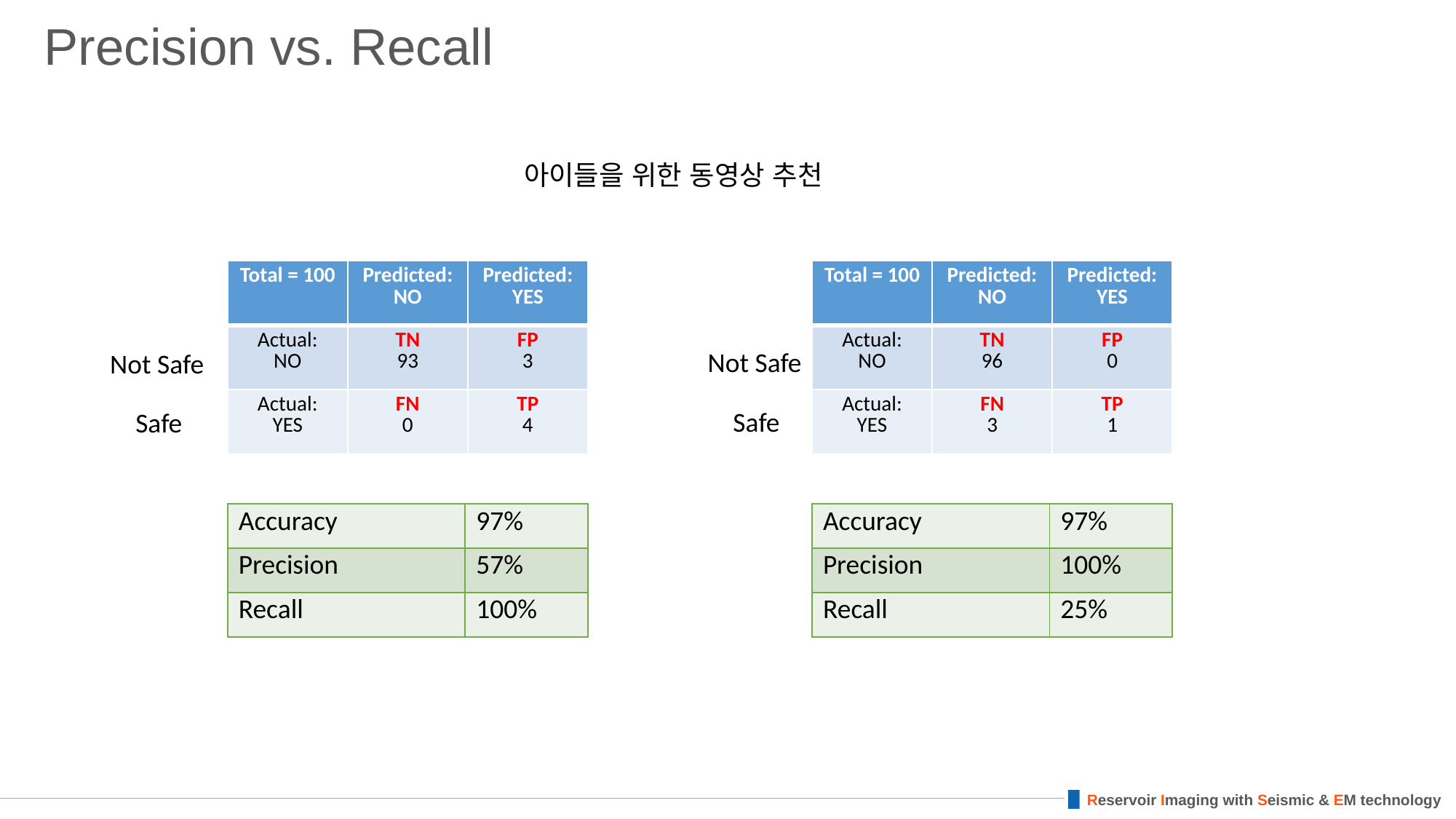

# Precision vs. Recall
아이들을 위한 동영상 추천
| Total = 100 | Predicted: NO | Predicted: YES |
| --- | --- | --- |
| Actual: NO | TN 93 | FP 3 |
| Actual: YES | FN 0 | TP 4 |
| Total = 100 | Predicted: NO | Predicted: YES |
| --- | --- | --- |
| Actual: NO | TN 96 | FP 0 |
| Actual: YES | FN 3 | TP 1 |
Not Safe
Not Safe
Safe
Safe
| Accuracy | 97% |
| --- | --- |
| Precision | 57% |
| Recall | 100% |
| Accuracy | 97% |
| --- | --- |
| Precision | 100% |
| Recall | 25% |